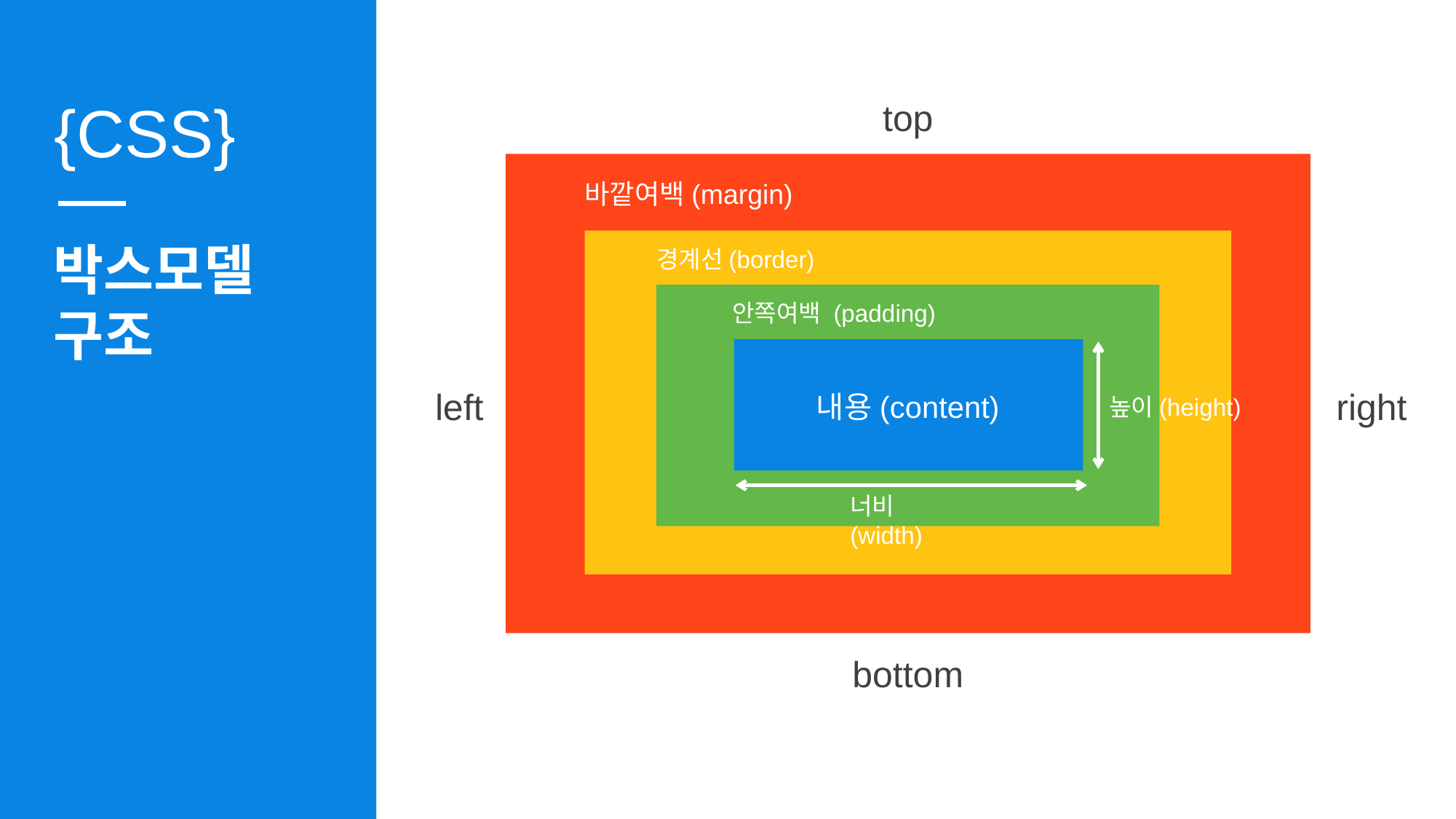

top

바깥여백(margin)
박스모델
구조

경계선(border)

안쪽여백 (padding)

left
right
내용(content)
높이(height)
너비(width)
bottom